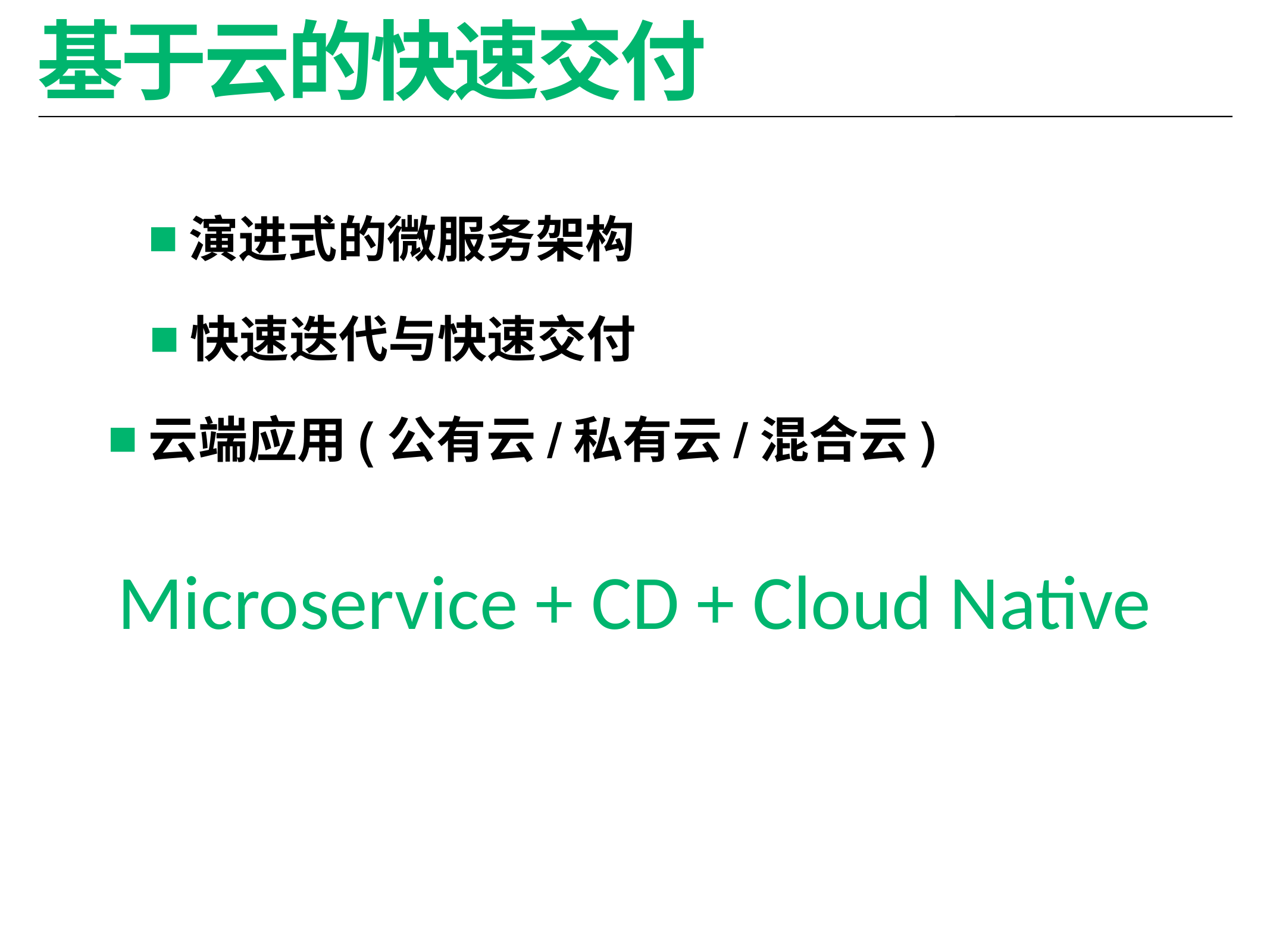

# 基于云的快速交付
演进式的微服务架构
快速迭代与快速交付
云端应用(公有云/私有云/混合云)
Microservice + CD + Cloud Native
88